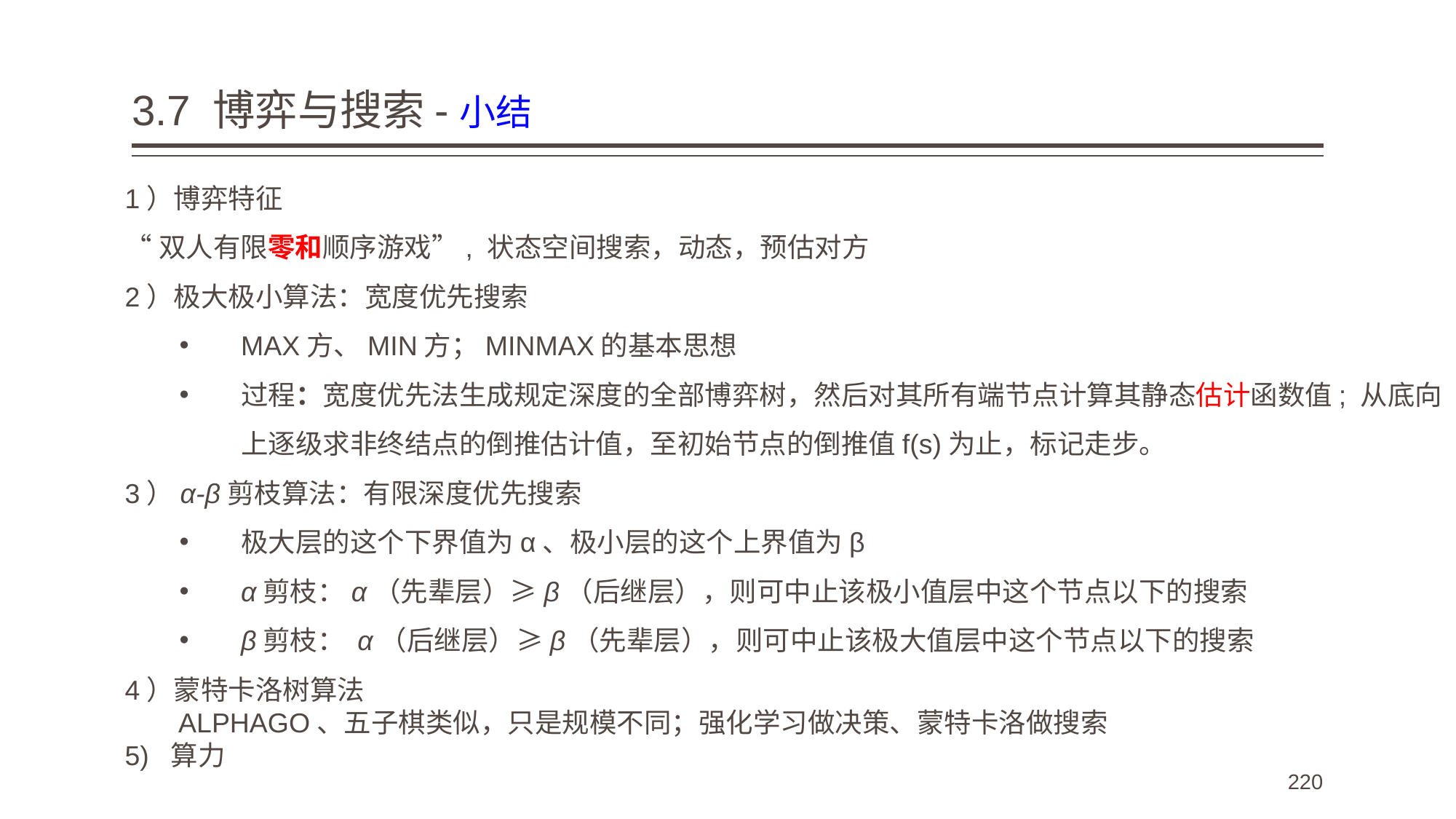

# 3.7 博弈与搜索-小结
1）博弈特征
“双人有限零和顺序游戏”, 状态空间搜索，动态，预估对方
2）极大极小算法：宽度优先搜索
MAX方、MIN方；MINMAX的基本思想
过程：宽度优先法生成规定深度的全部博弈树，然后对其所有端节点计算其静态估计函数值; 从底向上逐级求非终结点的倒推估计值，至初始节点的倒推值f(s)为止，标记走步。
3）α-β剪枝算法：有限深度优先搜索
极大层的这个下界值为α、极小层的这个上界值为β
α剪枝：α（先辈层）≥β（后继层），则可中止该极小值层中这个节点以下的搜索
β剪枝： α（后继层）≥β（先辈层），则可中止该极大值层中这个节点以下的搜索
4）蒙特卡洛树算法
       ALPHAGO、五子棋类似，只是规模不同；强化学习做决策、蒙特卡洛做搜索
5)  算力

220